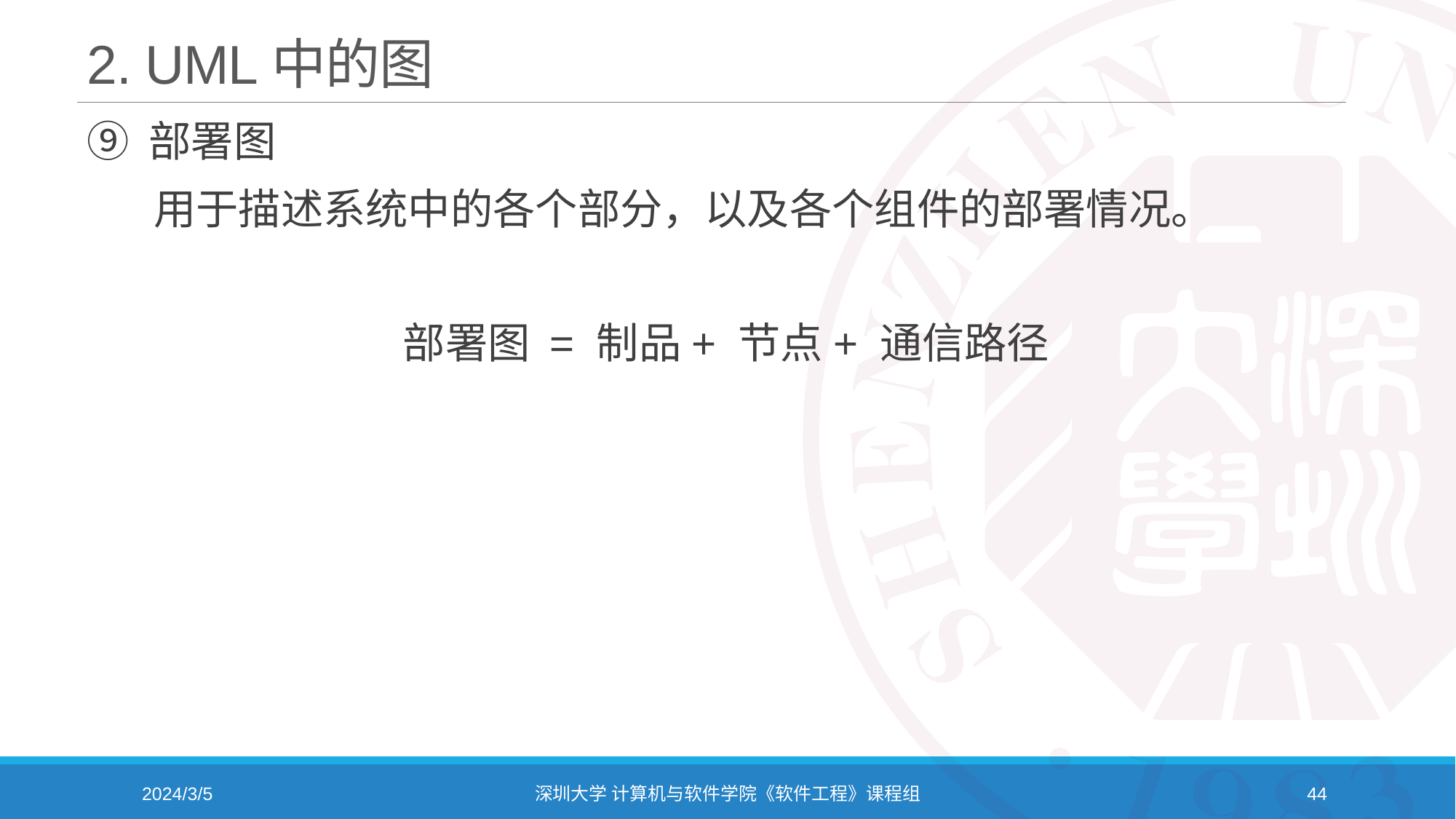

# 2. UML中的图
⑨ 部署图
      用于描述系统中的各个部分，以及各个组件的部署情况。

部署图 = 制品+ 节点+ 通信路径

2024/3/5
深圳大学 计算机与软件学院《软件工程》课程组
44